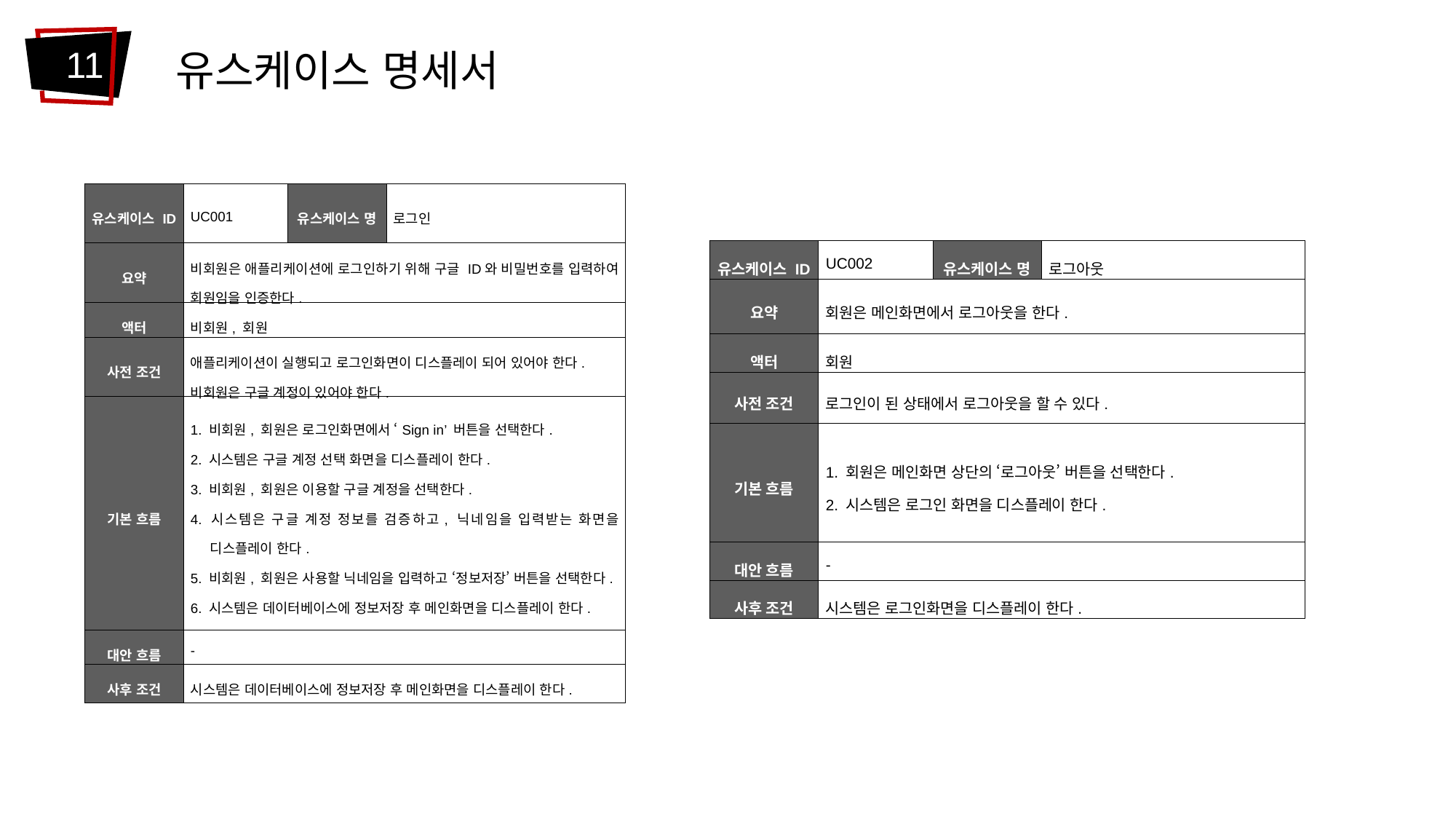

11
유스케이스 명세서
| 유스케이스 ID | UC001 | 유스케이스 명 | 로그인 |
| --- | --- | --- | --- |
| 요약 | 비회원은 애플리케이션에 로그인하기 위해 구글 ID와 비밀번호를 입력하여 회원임을 인증한다. |  |  |
| 액터 | 비회원, 회원 |  |  |
| 사전 조건 | 애플리케이션이 실행되고 로그인화면이 디스플레이 되어 있어야 한다. 비회원은 구글 계정이 있어야 한다. |  |  |
| 기본 흐름 | 1. 비회원, 회원은 로그인화면에서 ‘Sign in’ 버튼을 선택한다. 2. 시스템은 구글 계정 선택 화면을 디스플레이 한다. 3. 비회원, 회원은 이용할 구글 계정을 선택한다. 4. 시스템은 구글 계정 정보를 검증하고, 닉네임을 입력받는 화면을 디스플레이 한다. 5. 비회원, 회원은 사용할 닉네임을 입력하고 ‘정보저장’ 버튼을 선택한다. 6. 시스템은 데이터베이스에 정보저장 후 메인화면을 디스플레이 한다. |  |  |
| 대안 흐름 | - |  |  |
| 사후 조건 | 시스템은 데이터베이스에 정보저장 후 메인화면을 디스플레이 한다. |  |  |
| 유스케이스 ID | UC002 | 유스케이스 명 | 로그아웃 |
| --- | --- | --- | --- |
| 요약 | 회원은 메인화면에서 로그아웃을 한다. |  |  |
| 액터 | 회원 |  |  |
| 사전 조건 | 로그인이 된 상태에서 로그아웃을 할 수 있다. |  |  |
| 기본 흐름 | 1. 회원은 메인화면 상단의 ‘로그아웃’ 버튼을 선택한다. 2. 시스템은 로그인 화면을 디스플레이 한다. |  |  |
| 대안 흐름 | - |  |  |
| 사후 조건 | 시스템은 로그인화면을 디스플레이 한다. |  |  |